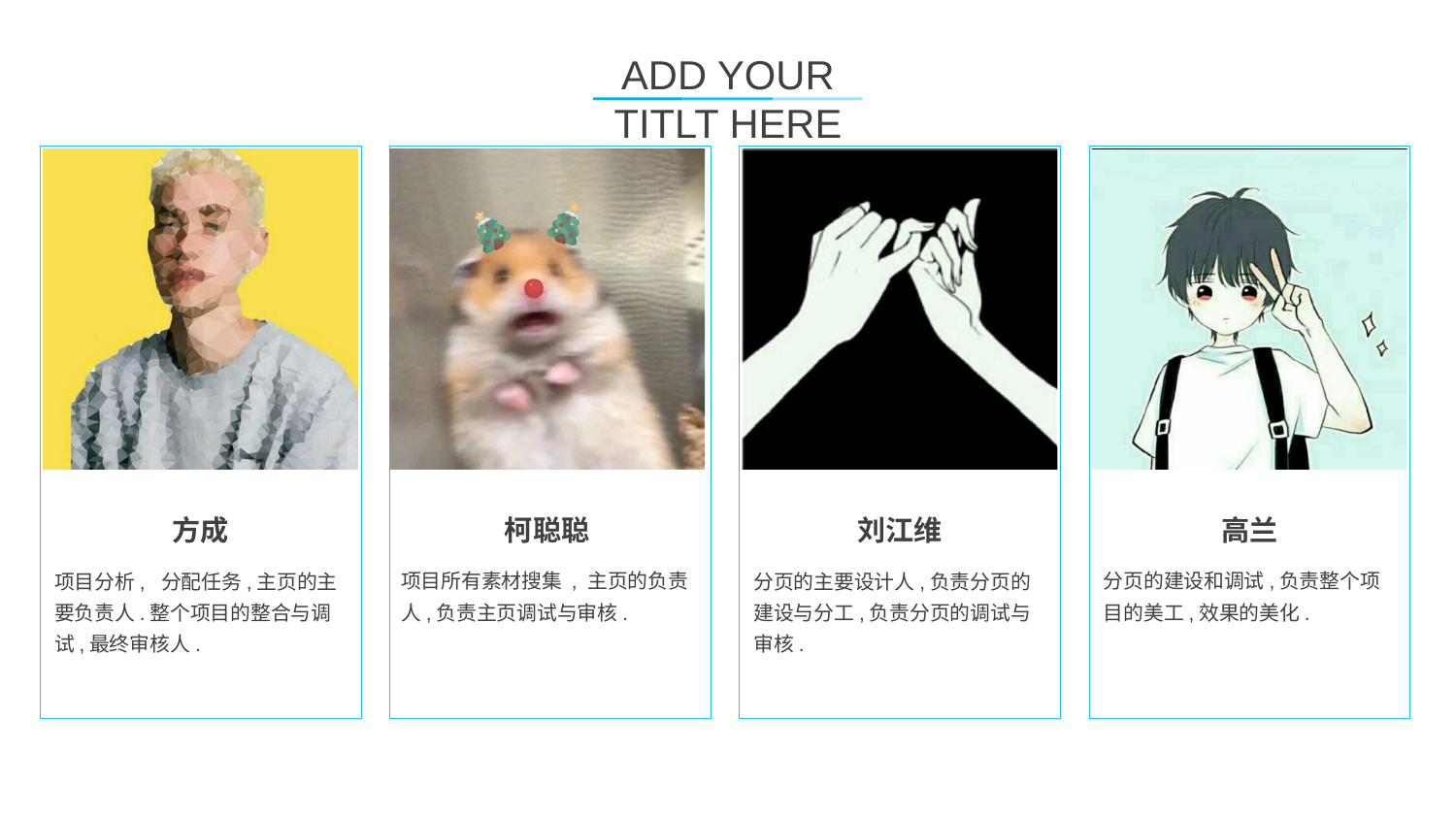

ADD YOUR TITLT HERE

方成
项目分析,  分配任务,主页的主要负责人.整个项目的整合与调试,最终审核人.

柯聪聪
项目所有素材搜集 , 主页的负责人,负责主页调试与审核.

刘江维
分页的主要设计人,负责分页的建设与分工,负责分页的调试与审核.

高兰
分页的建设和调试,负责整个项目的美工,效果的美化.